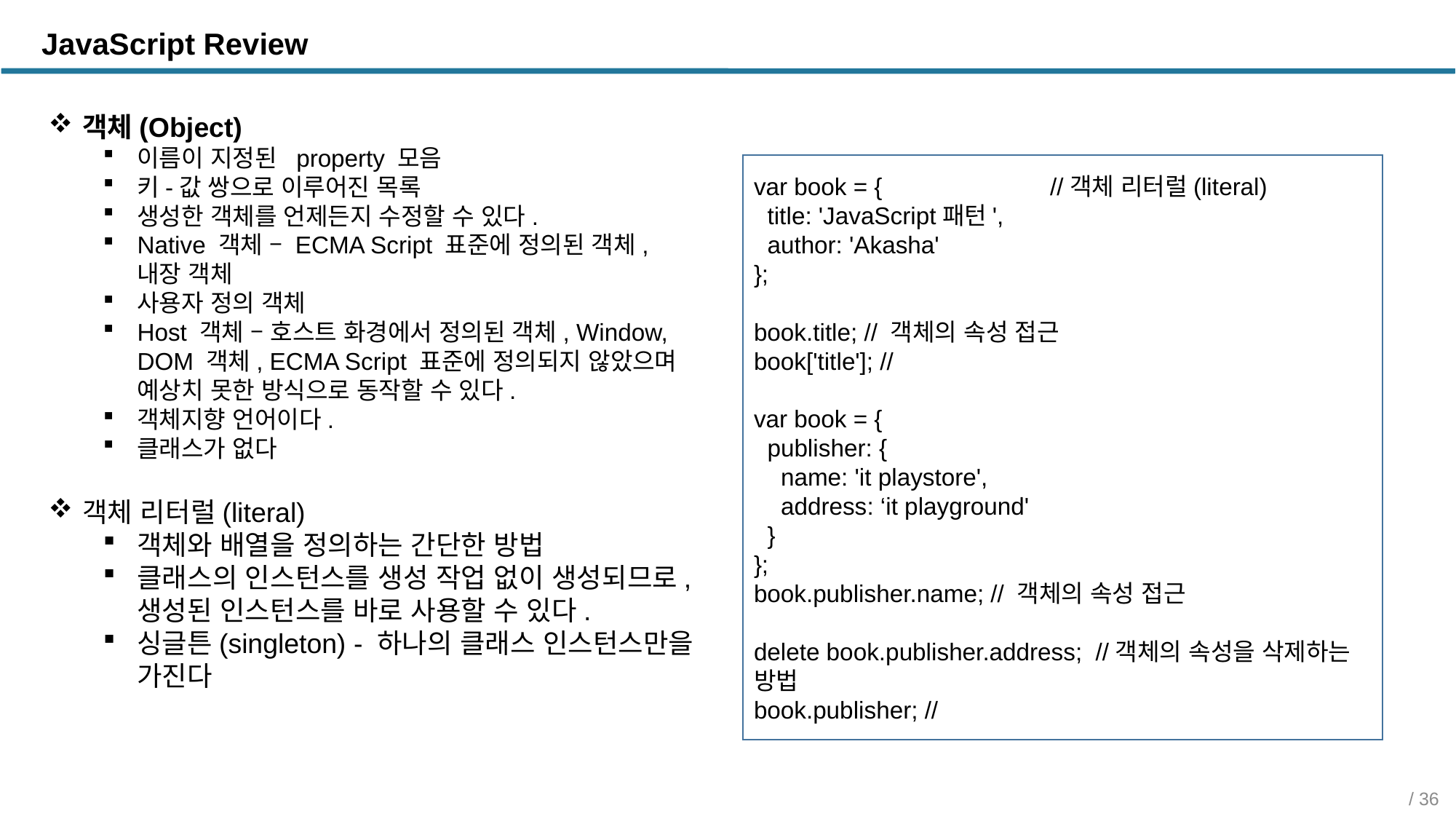

JavaScript Review
객체(Object)
이름이 지정된  property 모음
키-값 쌍으로 이루어진 목록
생성한 객체를 언제든지 수정할 수 있다.
Native 객체 – ECMA Script 표준에 정의된 객체, 내장 객체
사용자 정의 객체
Host 객체 – 호스트 화경에서 정의된 객체, Window, DOM 객체, ECMA Script 표준에 정의되지 않았으며 예상치 못한 방식으로 동작할 수 있다.
객체지향 언어이다.
클래스가 없다

객체 리터럴(literal)
객체와 배열을 정의하는 간단한 방법
클래스의 인스턴스를 생성 작업 없이 생성되므로, 생성된 인스턴스를 바로 사용할 수 있다.
싱글튼(singleton) - 하나의 클래스 인스턴스만을 가진다
var book = {                         //객체 리터럴(literal)
  title: 'JavaScript패턴',
  author: 'Akasha'
};

book.title; // 객체의 속성 접근
book['title']; //

var book = {
  publisher: {
    name: 'it playstore',
    address: ‘it playground'
  }
};
book.publisher.name; // 객체의 속성 접근

delete book.publisher.address;  //객체의 속성을 삭제하는 방법
book.publisher; //
/ 36